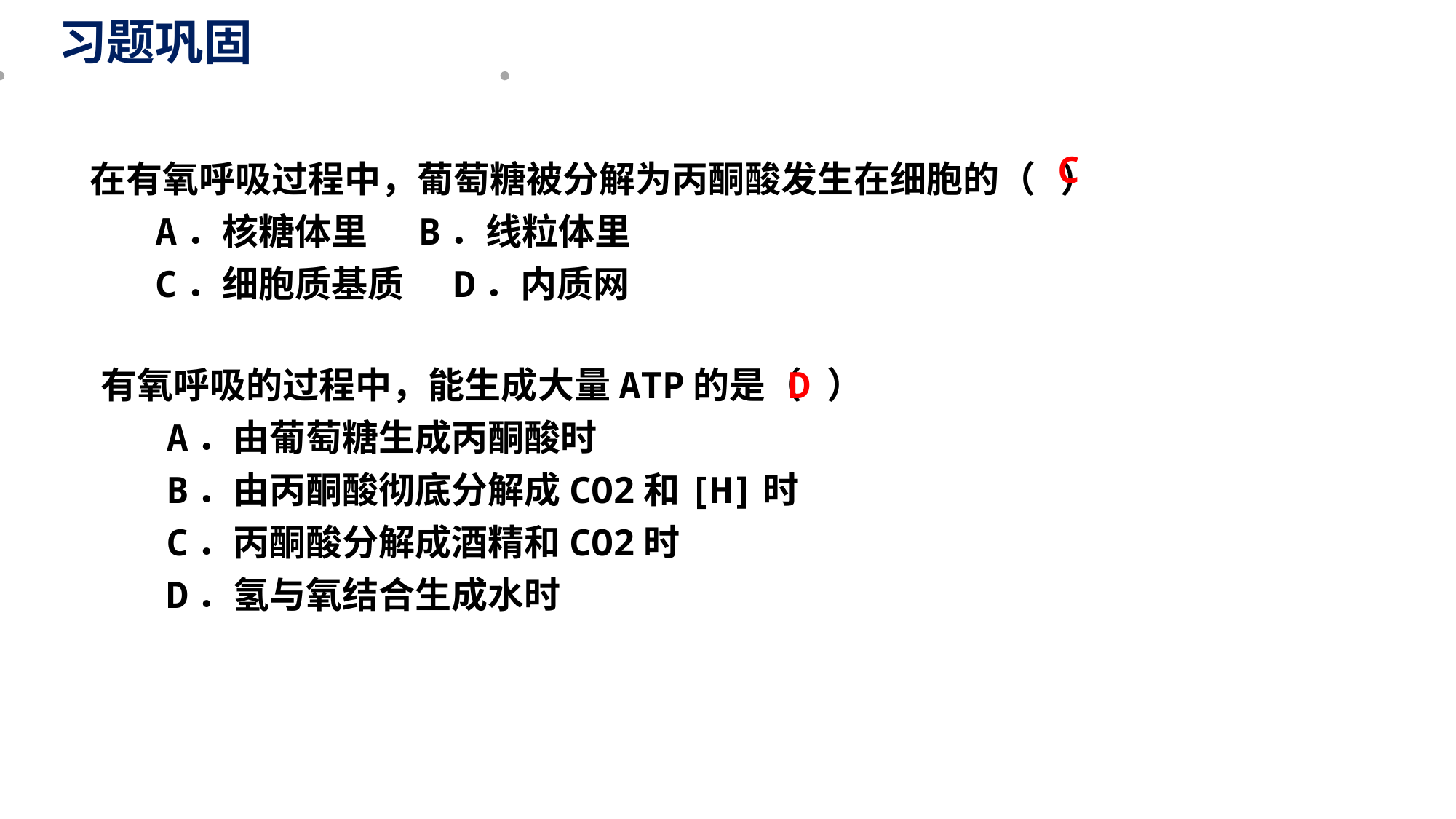

习题巩固
在有氧呼吸过程中，葡萄糖被分解为丙酮酸发生在细胞的（   ）
   A．核糖体里  	   B．线粒体里
   C．细胞质基质     D．内质网
C
有氧呼吸的过程中，能生成大量ATP的是（   ）
   A．由葡萄糖生成丙酮酸时
   B．由丙酮酸彻底分解成CO2和[H]时
   C．丙酮酸分解成酒精和CO2时
   D．氢与氧结合生成水时
D